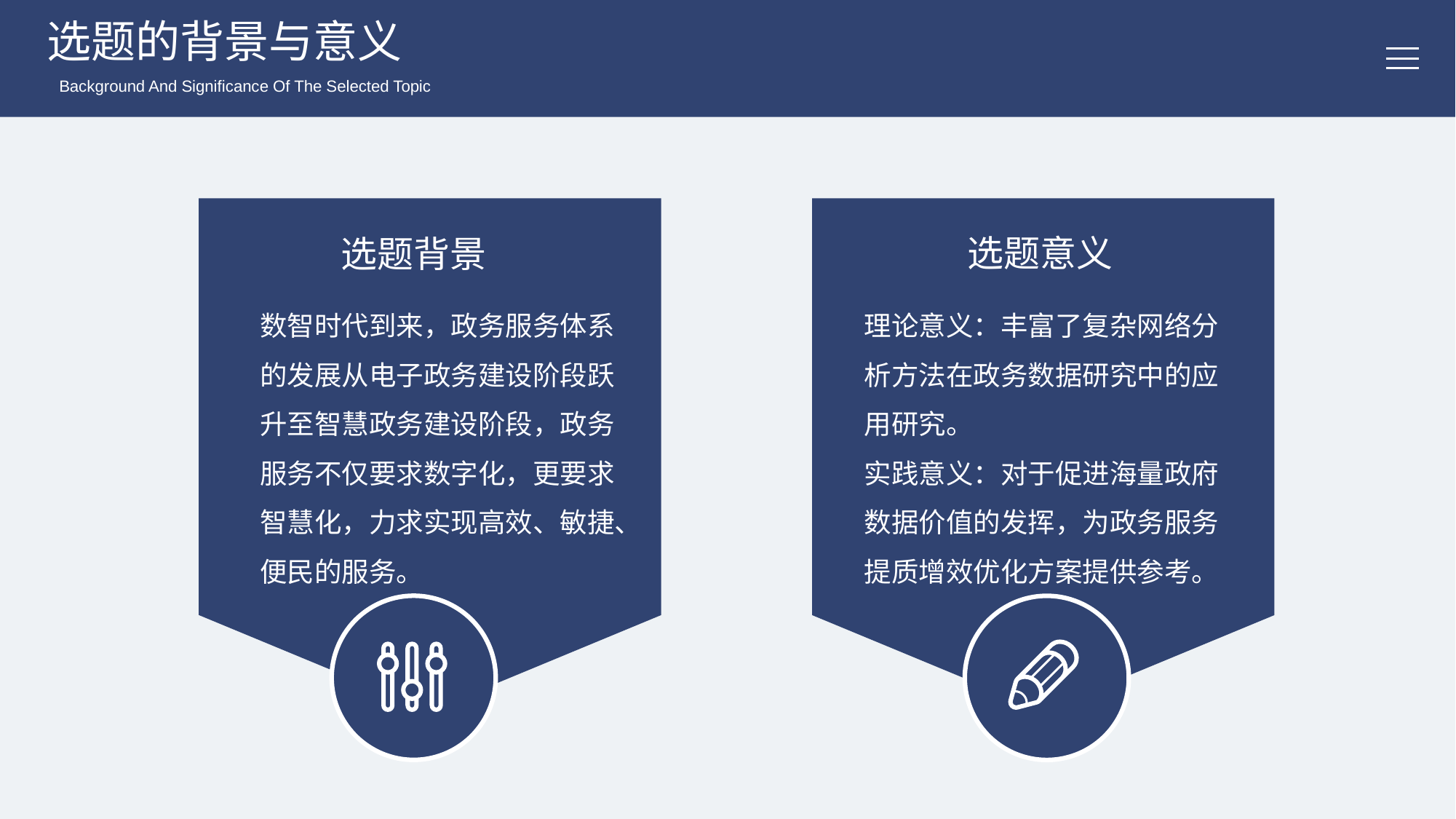

选题的背景与意义
Background And Significance Of The Selected Topic

选题背景
数智时代到来，政务服务体系的发展从电子政务建设阶段跃升至智慧政务建设阶段，政务服务不仅要求数字化，更要求智慧化，力求实现高效、敏捷、便民的服务。

选题意义
理论意义：丰富了复杂网络分析方法在政务数据研究中的应用研究。
实践意义：对于促进海量政府数据价值的发挥，为政务服务提质增效优化方案提供参考。